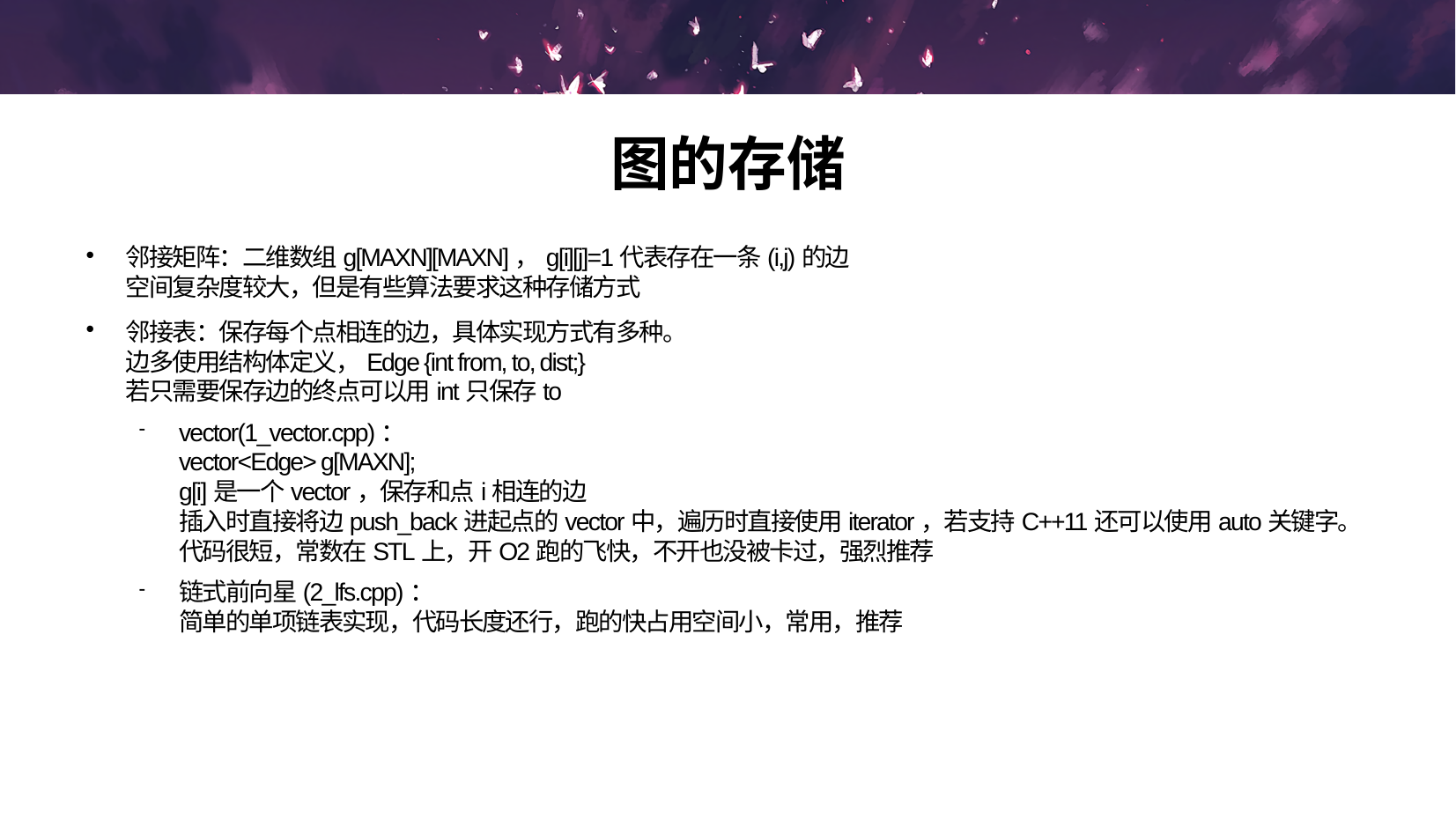

图的存储
邻接矩阵：二维数组g[MAXN][MAXN]，g[i][j]=1代表存在一条(i,j)的边
空间复杂度较大，但是有些算法要求这种存储方式
邻接表：保存每个点相连的边，具体实现方式有多种。
边多使用结构体定义，Edge {int from, to, dist;}
若只需要保存边的终点可以用int只保存to
vector(1_vector.cpp)：
vector<Edge> g[MAXN];
g[i]是一个vector，保存和点i相连的边
插入时直接将边push_back进起点的vector中，遍历时直接使用iterator，若支持C++11还可以使用auto关键字。
代码很短，常数在STL上，开O2跑的飞快，不开也没被卡过，强烈推荐
链式前向星(2_lfs.cpp)：
简单的单项链表实现，代码长度还行，跑的快占用空间小，常用，推荐